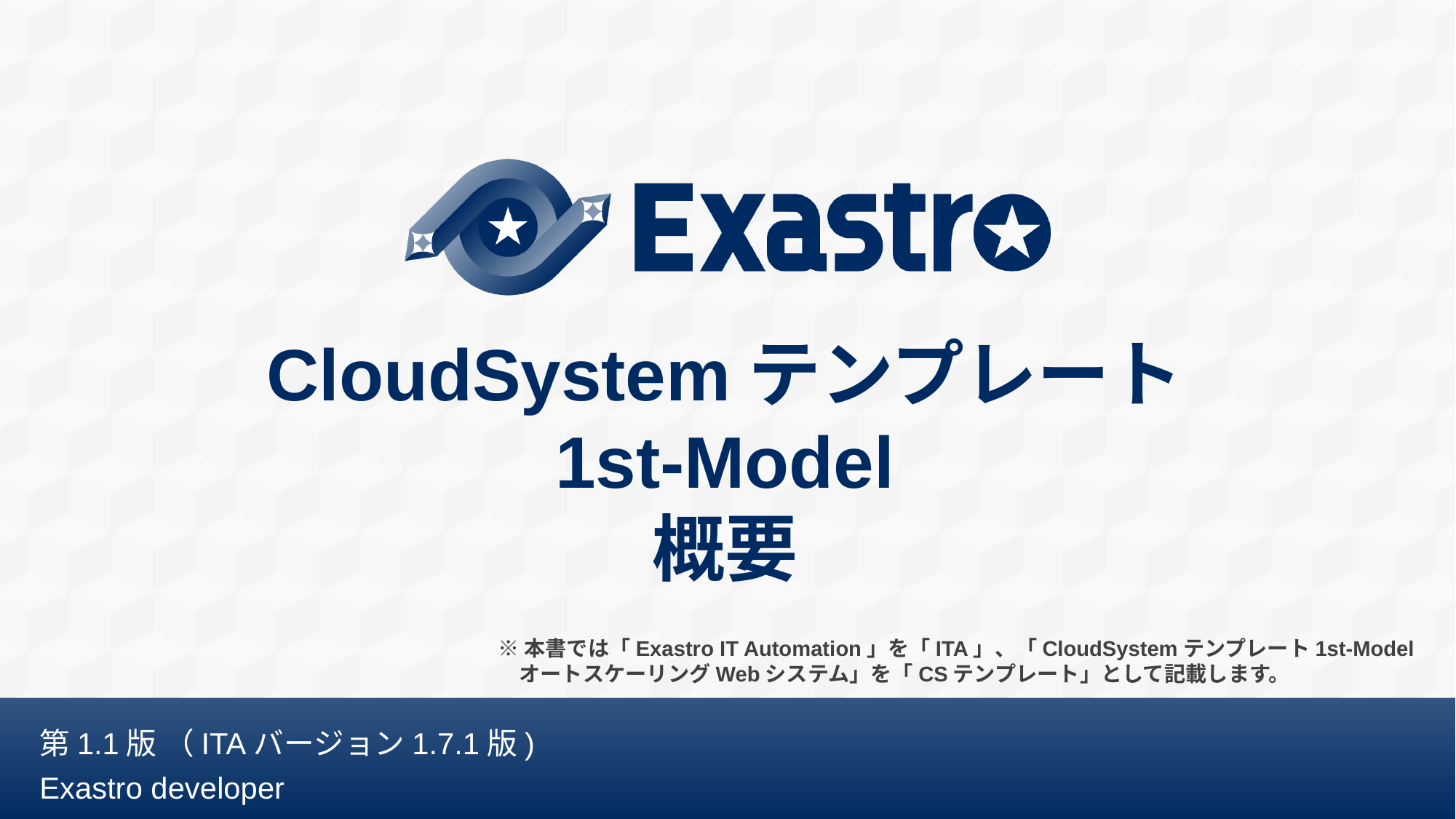

CloudSystemテンプレート
1st-Model
概要
※本書では「Exastro IT Automation」を「ITA」、「CloudSystemテンプレート1st-Model
　オートスケーリングWebシステム」を「CSテンプレート」として記載します。
第1.1版 （ITAバージョン1.7.1版)
Exastro developer